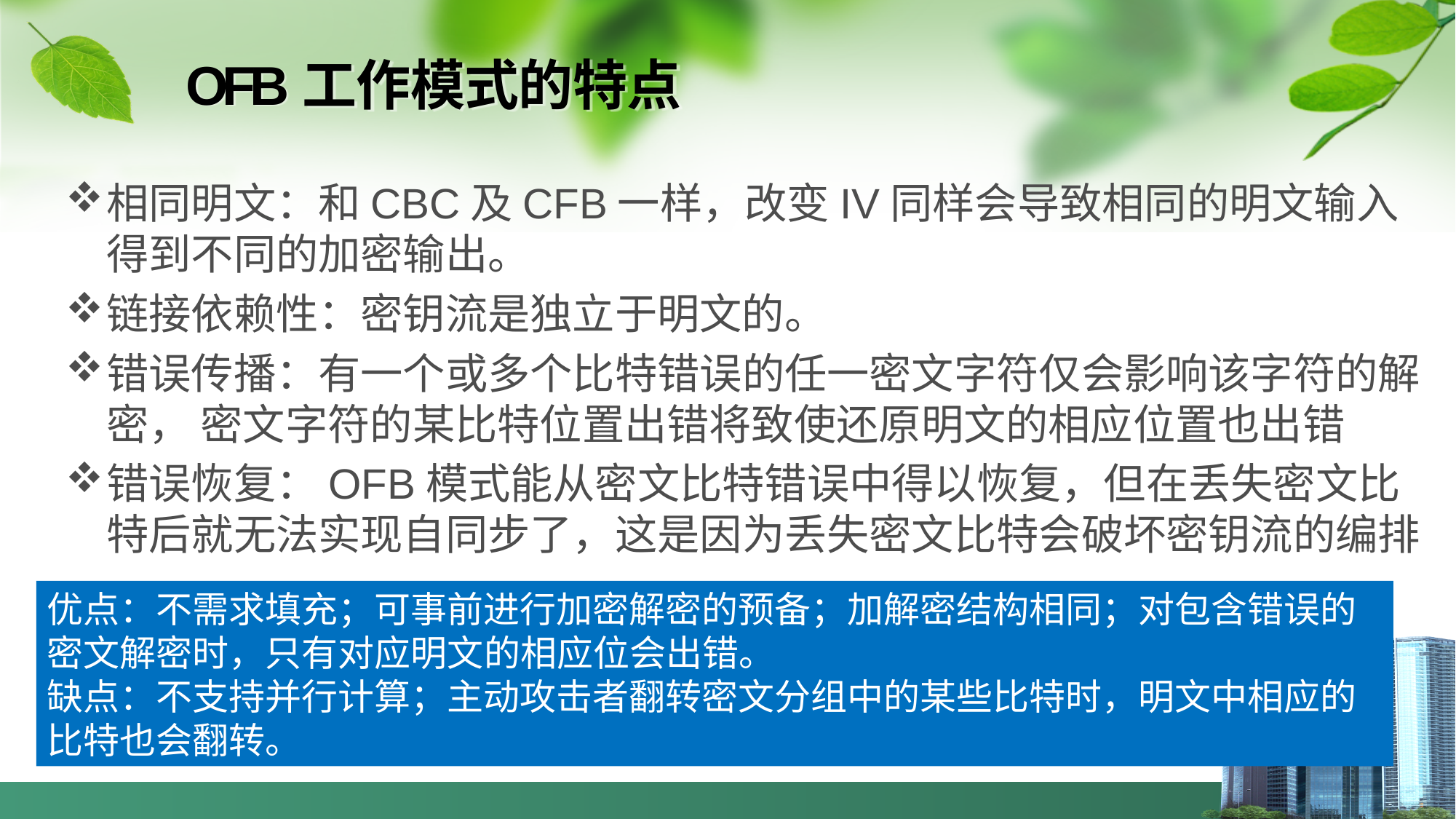

# OFB工作模式的特点
相同明文：和CBC及CFB一样，改变IV同样会导致相同的明文输入得到不同的加密输出。
链接依赖性：密钥流是独立于明文的。
错误传播：有一个或多个比特错误的任一密文字符仅会影响该字符的解密， 密文字符的某比特位置出错将致使还原明文的相应位置也出错
错误恢复：OFB模式能从密文比特错误中得以恢复，但在丢失密文比特后就无法实现自同步了，这是因为丢失密文比特会破坏密钥流的编排
优点：不需求填充；可事前进行加密解密的预备；加解密结构相同；对包含错误的密文解密时，只有对应明文的相应位会出错。
缺点：不支持并行计算；主动攻击者翻转密文分组中的某些比特时，明文中相应的比特也会翻转。